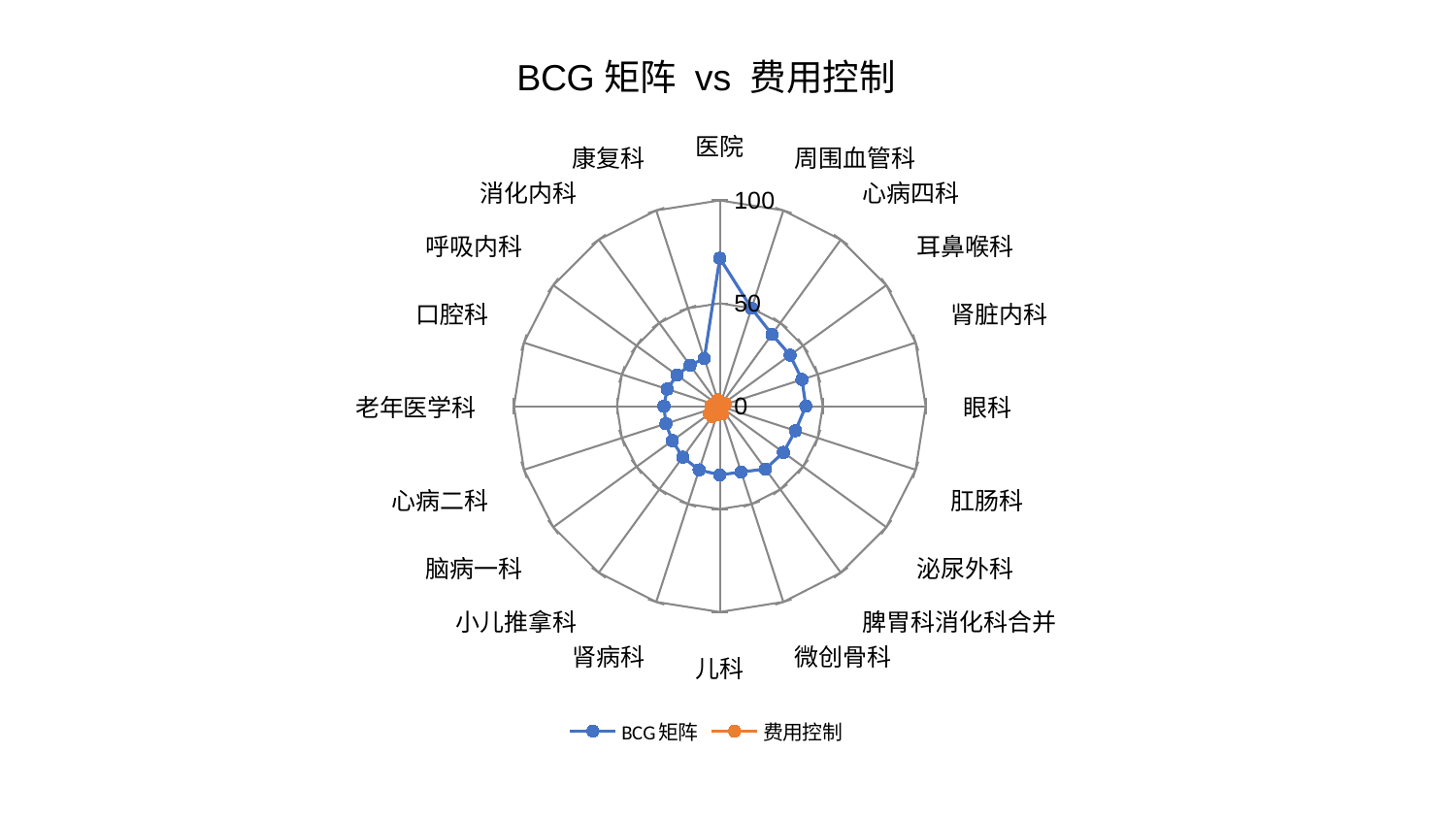

### Chart: BCG矩阵 vs 费用控制

| Category | BCG矩阵 | 费用控制 |
|---|---|---|
| 医院 | 71.8993781274222 | 0.9482707581206107 |
| 周围血管科 | 50.00014610370564 | 1.4612574739634243 |
| 心病四科 | 43.10924369731177 | 1.1611973728083467 |
| 耳鼻喉科 | 42.212927468983985 | 2.5198368719128696 |
| 肾脏内科 | 41.95730744409307 | 2.931652407943657 |
| 眼科 | 41.81273860664009 | 1.2479839443749905 |
| 肛肠科 | 38.64343002931746 | 1.3532429030019415 |
| 泌尿外科 | 38.21133420521935 | 1.0923227044117507 |
| 脾胃科消化科合并 | 37.73305661635792 | 1.5450318217090218 |
| 微创骨科 | 33.63654157309014 | 3.947120274173623 |
| 儿科 | 33.393630235697344 | 2.3202170938062032 |
| 肾病科 | 32.577409515083225 | 4.4559766557978655 |
| 小儿推拿科 | 30.635601425269936 | 6.151098068702409 |
| 脑病一科 | 28.49897274826759 | 6.205825193457 |
| 心病二科 | 27.54527653013396 | 1.2669133324569517 |
| 老年医学科 | 27.169557896024376 | 4.388363427500371 |
| 口腔科 | 26.89400461737636 | 3.1010807245406125 |
| 呼吸内科 | 25.73875306985744 | 1.358234234631523 |
| 消化内科 | 24.60780420756413 | 1.157933111573825 |
| 康复科 | 24.401871592471682 | 3.1501692814725253 |
80